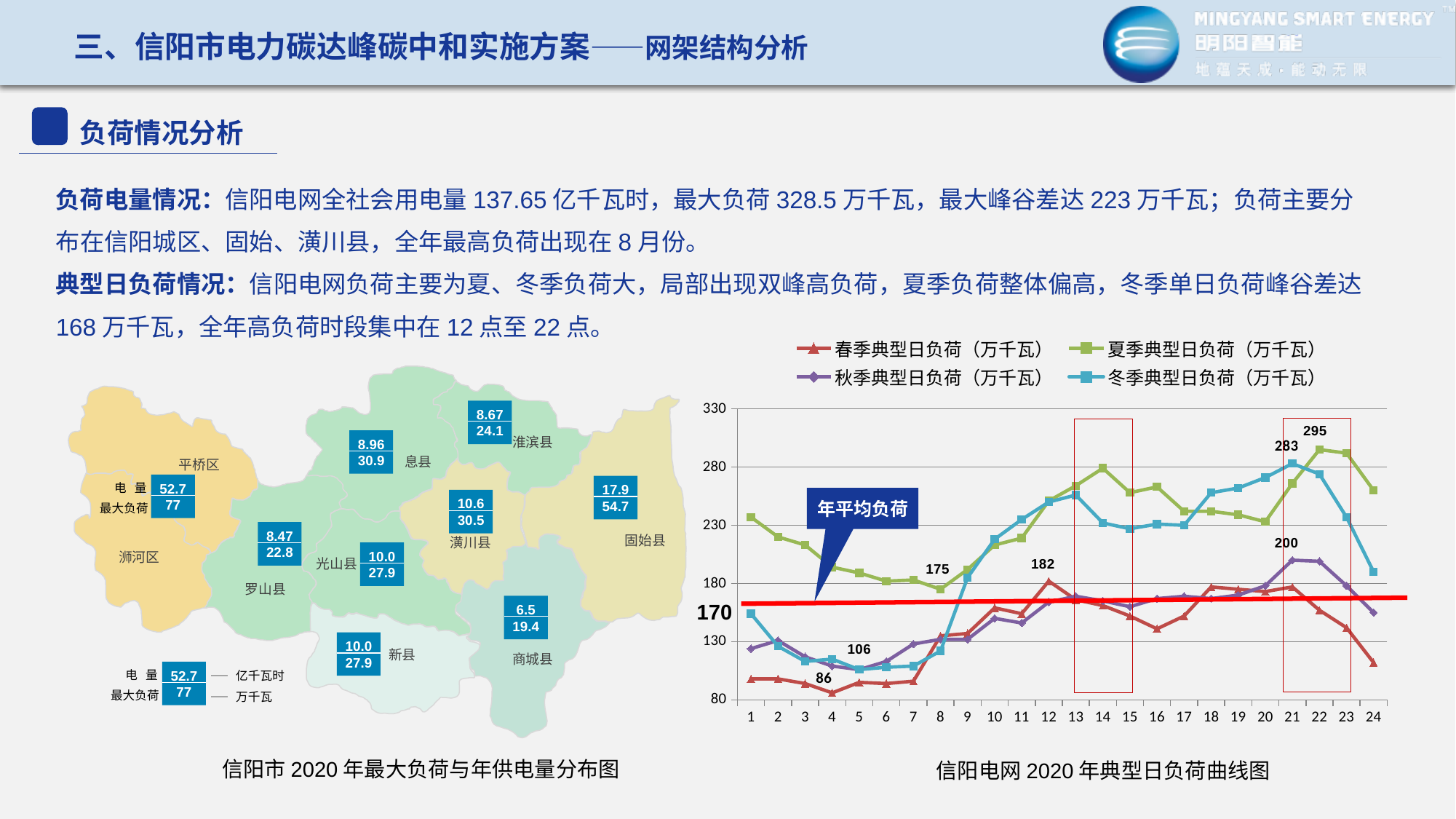

三、信阳市电力碳达峰碳中和实施方案——网架结构分析
负荷情况分析

负荷电量情况：信阳电网全社会用电量137.65亿千瓦时，最大负荷328.5万千瓦，最大峰谷差达223万千瓦；负荷主要分布在信阳城区、固始、潢川县，全年最高负荷出现在8月份。
典型日负荷情况：信阳电网负荷主要为夏、冬季负荷大，局部出现双峰高负荷，夏季负荷整体偏高，冬季单日负荷峰谷差达168万千瓦，全年高负荷时段集中在12点至22点。

### Chart

| Category | 春季典型日负荷（万千瓦） | 夏季典型日负荷（万千瓦） | 秋季典型日负荷（万千瓦） | 冬季典型日负荷（万千瓦） |
|---|---|---|---|---|

8.67
24.1

淮滨县
8.96
30.9
息县
平桥区
52.7
77
17.9
54.7
电   量
年平均负荷
10.6
30.5
最大负荷
8.47
22.8
固始县
潢川县
10.0
27.9
浉河区
光山县
罗山县
170
6.5
19.4
10.0
27.9
新县
商城县
52.7
77
亿千瓦时
电   量
万千瓦
最大负荷
信阳市2020年最大负荷与年供电量分布图
信阳电网2020年典型日负荷曲线图